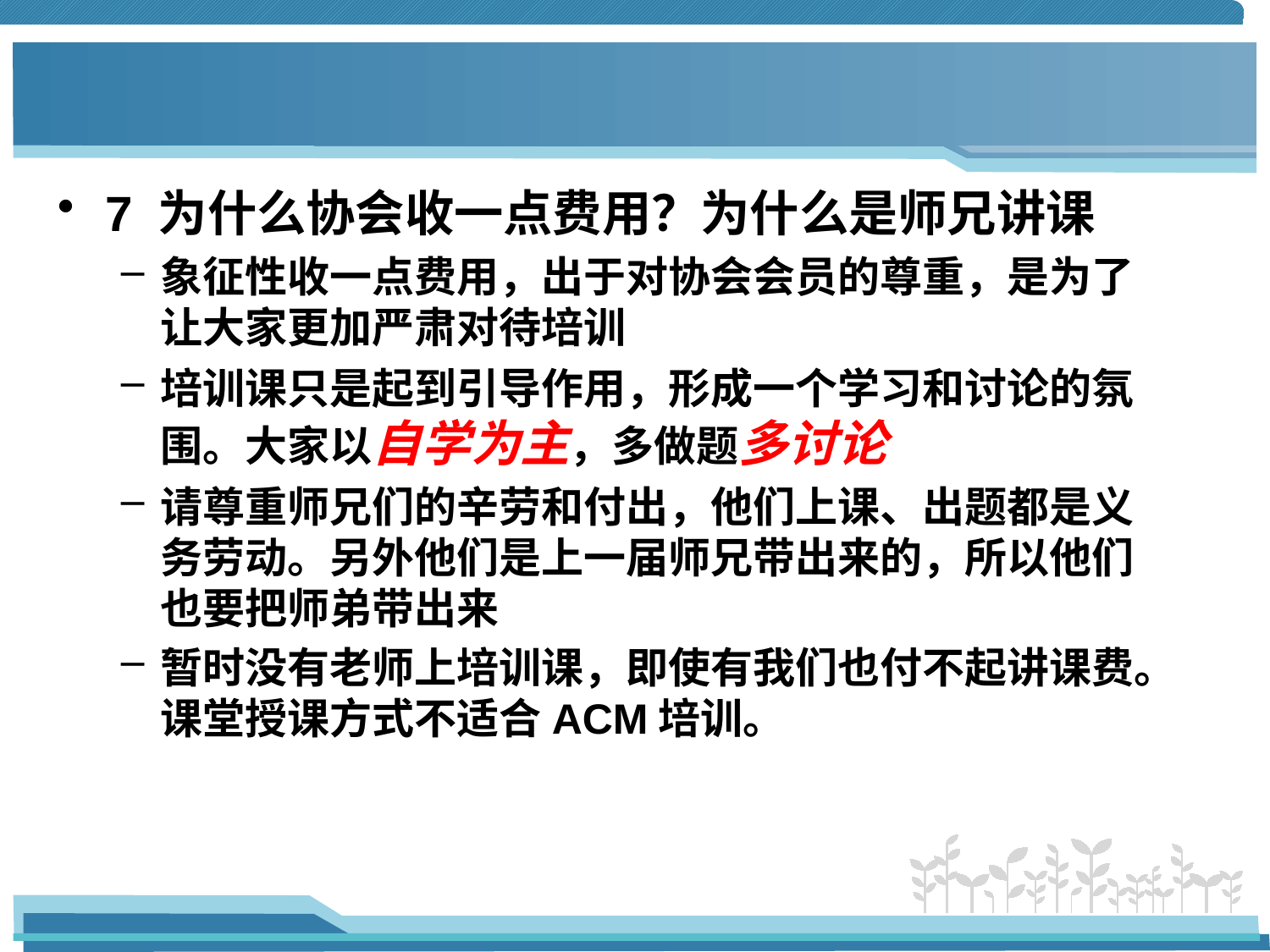

#
7 为什么协会收一点费用？为什么是师兄讲课
象征性收一点费用，出于对协会会员的尊重，是为了让大家更加严肃对待培训
培训课只是起到引导作用，形成一个学习和讨论的氛围。大家以自学为主，多做题多讨论
请尊重师兄们的辛劳和付出，他们上课、出题都是义务劳动。另外他们是上一届师兄带出来的，所以他们也要把师弟带出来
暂时没有老师上培训课，即使有我们也付不起讲课费。课堂授课方式不适合ACM培训。